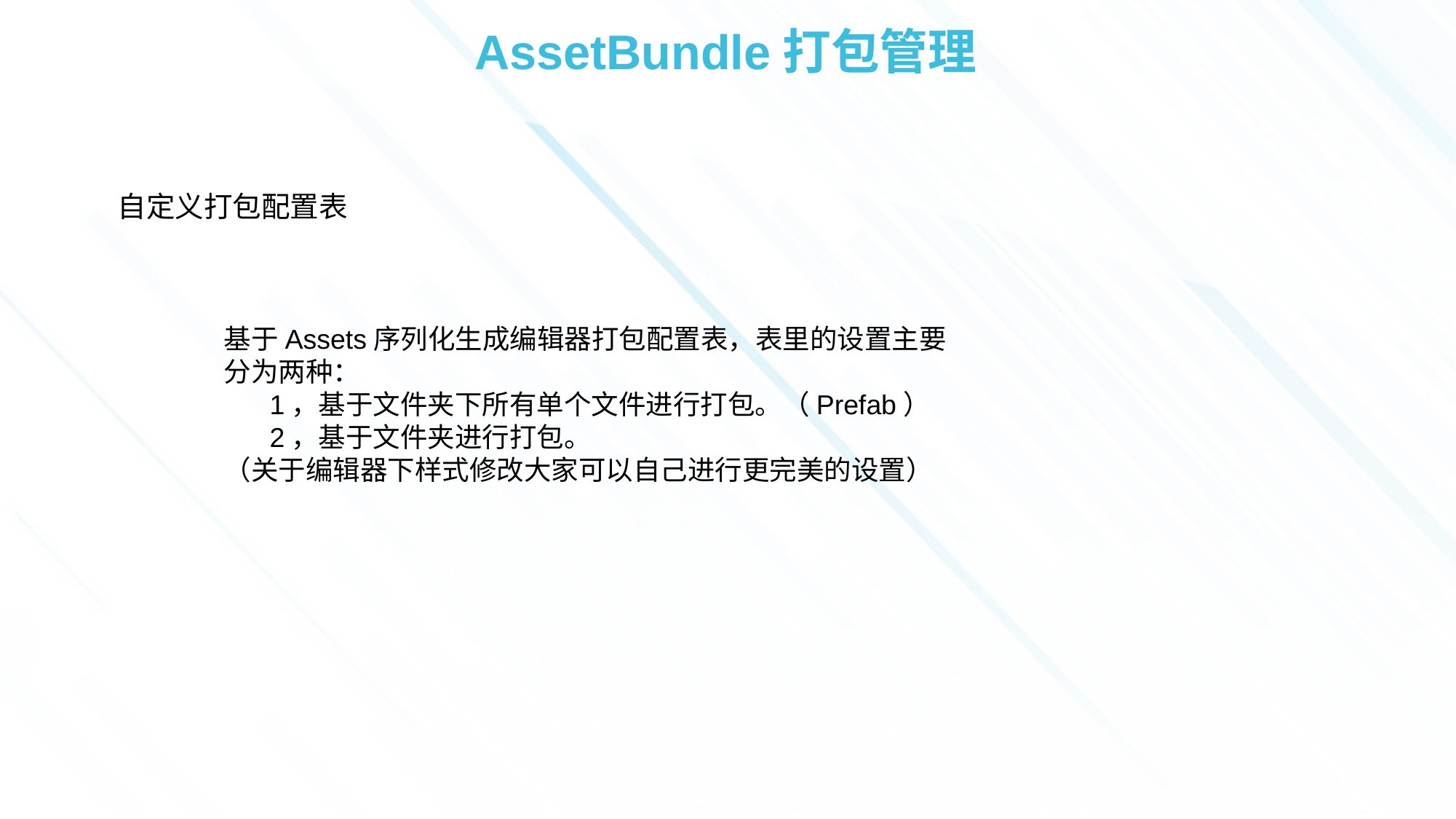

# AssetBundle打包管理
自定义打包配置表
基于Assets序列化生成编辑器打包配置表，表里的设置主要分为两种：
      1，基于文件夹下所有单个文件进行打包。（Prefab）
      2，基于文件夹进行打包。
（关于编辑器下样式修改大家可以自己进行更完美的设置）